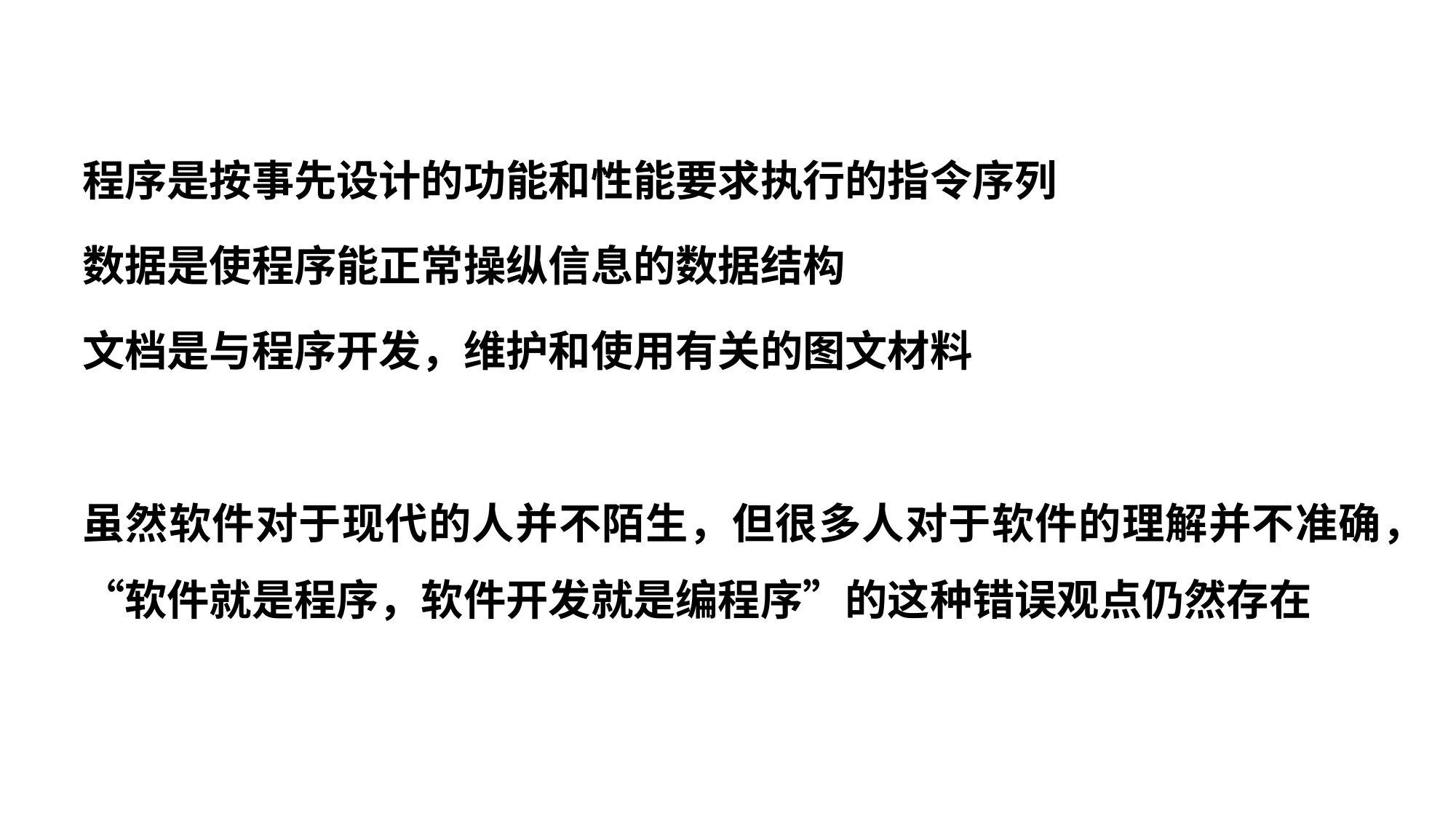

程序是按事先设计的功能和性能要求执行的指令序列
数据是使程序能正常操纵信息的数据结构
文档是与程序开发，维护和使用有关的图文材料

虽然软件对于现代的人并不陌生，但很多人对于软件的理解并不准确，“软件就是程序，软件开发就是编程序”的这种错误观点仍然存在